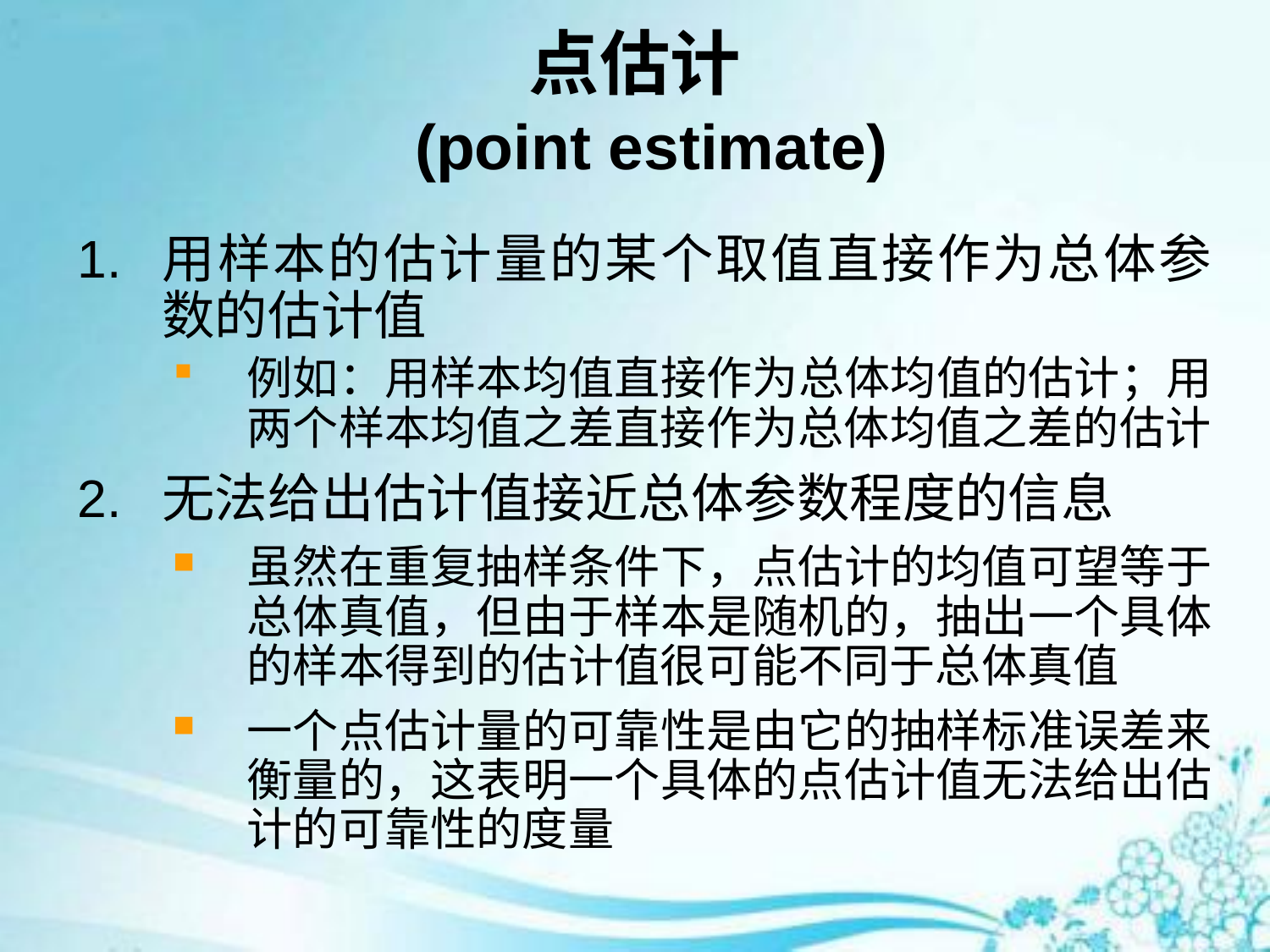

# 点估计 (point estimate)
用样本的估计量的某个取值直接作为总体参数的估计值
例如：用样本均值直接作为总体均值的估计；用两个样本均值之差直接作为总体均值之差的估计
无法给出估计值接近总体参数程度的信息
虽然在重复抽样条件下，点估计的均值可望等于总体真值，但由于样本是随机的，抽出一个具体的样本得到的估计值很可能不同于总体真值
一个点估计量的可靠性是由它的抽样标准误差来衡量的，这表明一个具体的点估计值无法给出估计的可靠性的度量